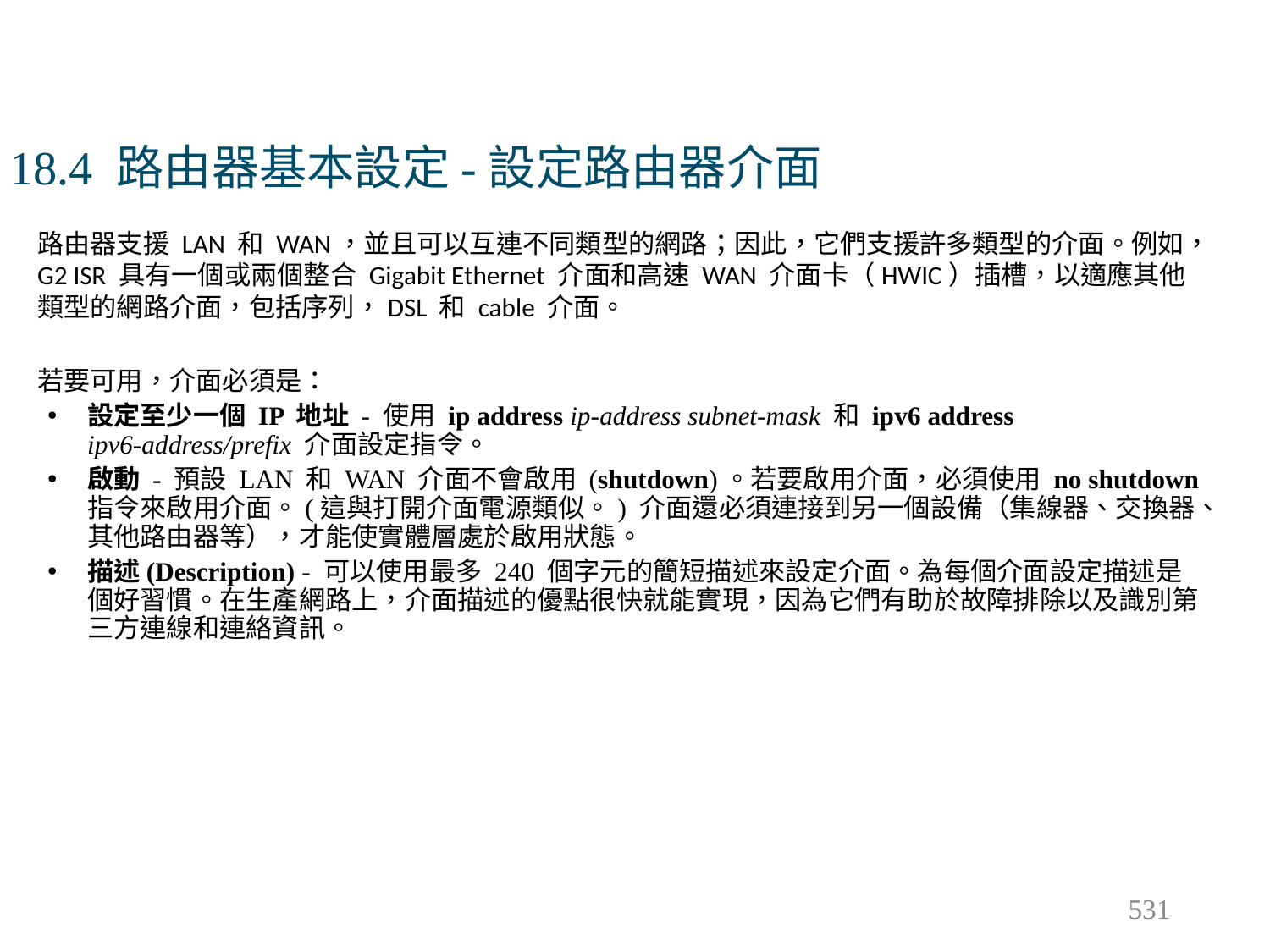

# 18.4 路由器基本設定-設定路由器介面
路由器支援 LAN 和 WAN，並且可以互連不同類型的網路；因此，它們支援許多類型的介面。例如，G2 ISR 具有一個或兩個整合 Gigabit Ethernet 介面和高速 WAN 介面卡（HWIC）插槽，以適應其他類型的網路介面，包括序列，DSL 和 cable 介面。

若要可用，介面必須是：
設定至少一個 IP 地址 - 使用 ip address ip-address subnet-mask 和 ipv6 address ipv6-address/prefix 介面設定指令。
啟動 - 預設 LAN 和 WAN 介面不會啟用 (shutdown)。若要啟用介面，必須使用 no shutdown 指令來啟用介面。(這與打開介面電源類似。) 介面還必須連接到另一個設備（集線器、交換器、其他路由器等），才能使實體層處於啟用狀態。
描述(Description) - 可以使用最多 240 個字元的簡短描述來設定介面。為每個介面設定描述是個好習慣。在生產網路上，介面描述的優點很快就能實現，因為它們有助於故障排除以及識別第三方連線和連絡資訊。

531